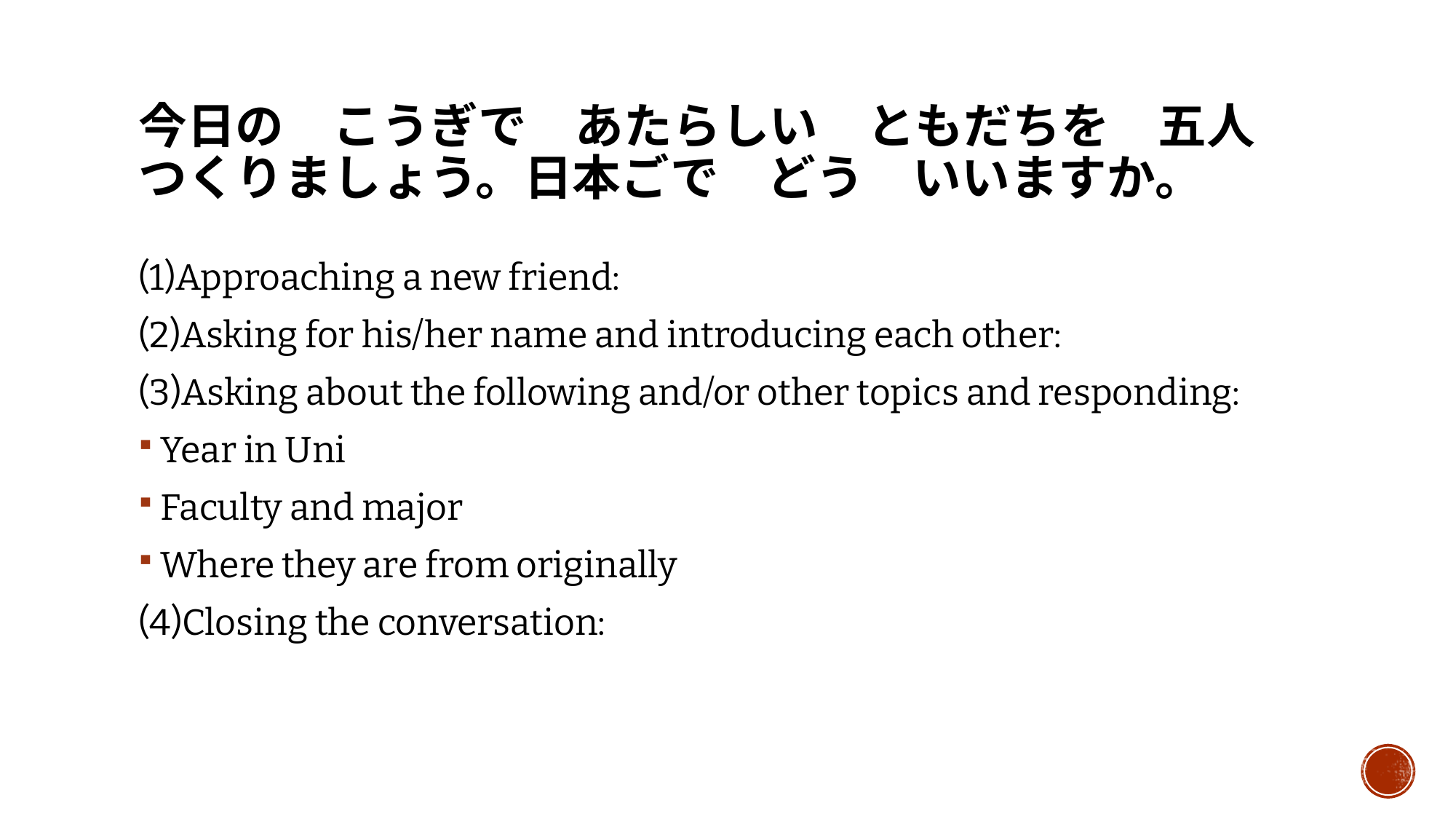

# 今日の　こうぎで　あたらしい　ともだちを　五人　つくりましょう。日本ごで　どう　いいますか。
(1)Approaching a new friend:
(2)Asking for his/her name and introducing each other:
(3)Asking about the following and/or other topics and responding:
Year in Uni
Faculty and major
Where they are from originally
(4)Closing the conversation: